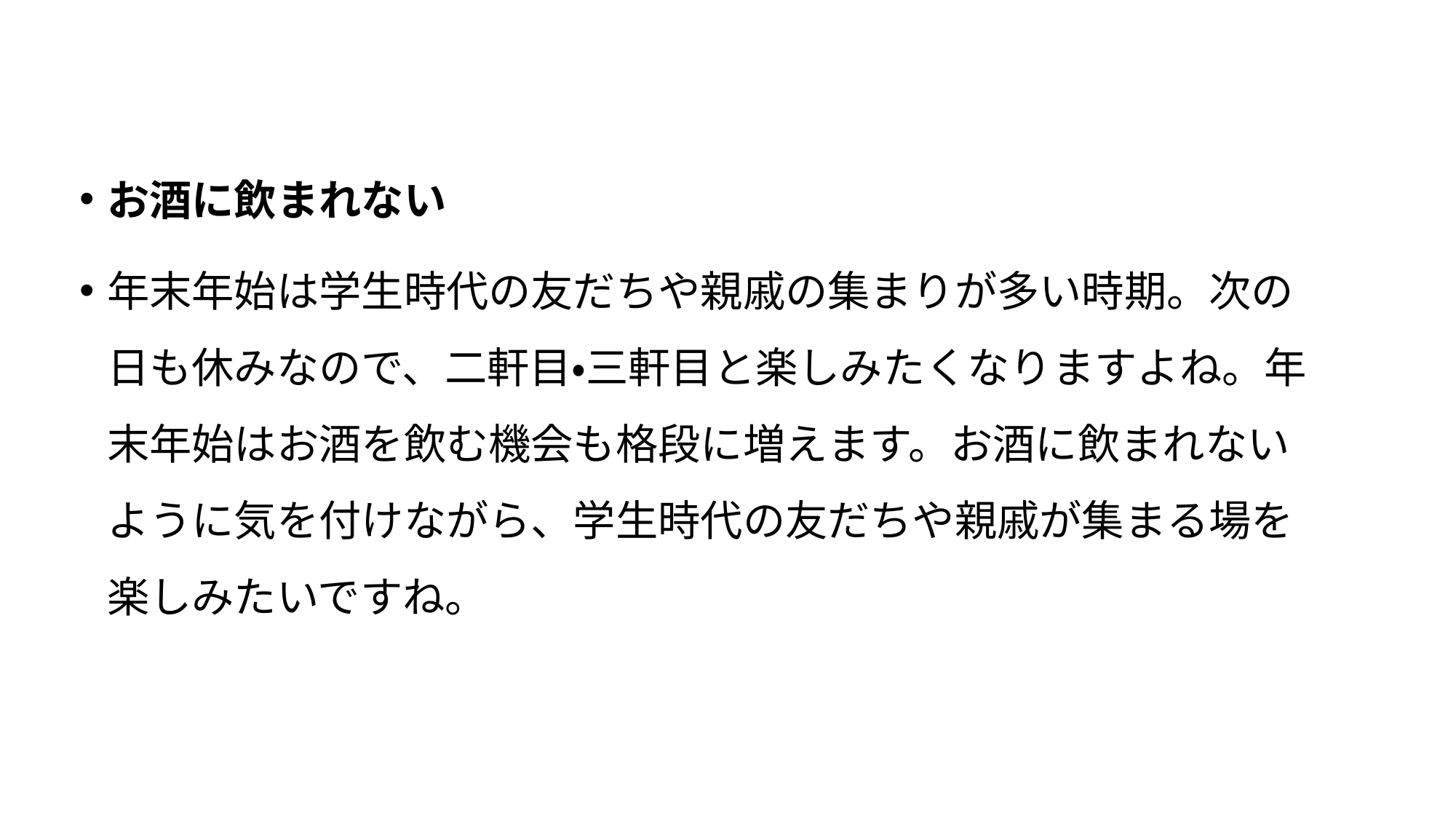

お酒に飲まれない
年末年始は学生時代の友だちや親戚の集まりが多い時期。次の日も休みなので、二軒目・三軒目と楽しみたくなりますよね。年末年始はお酒を飲む機会も格段に増えます。お酒に飲まれないように気を付けながら、学生時代の友だちや親戚が集まる場を楽しみたいですね。